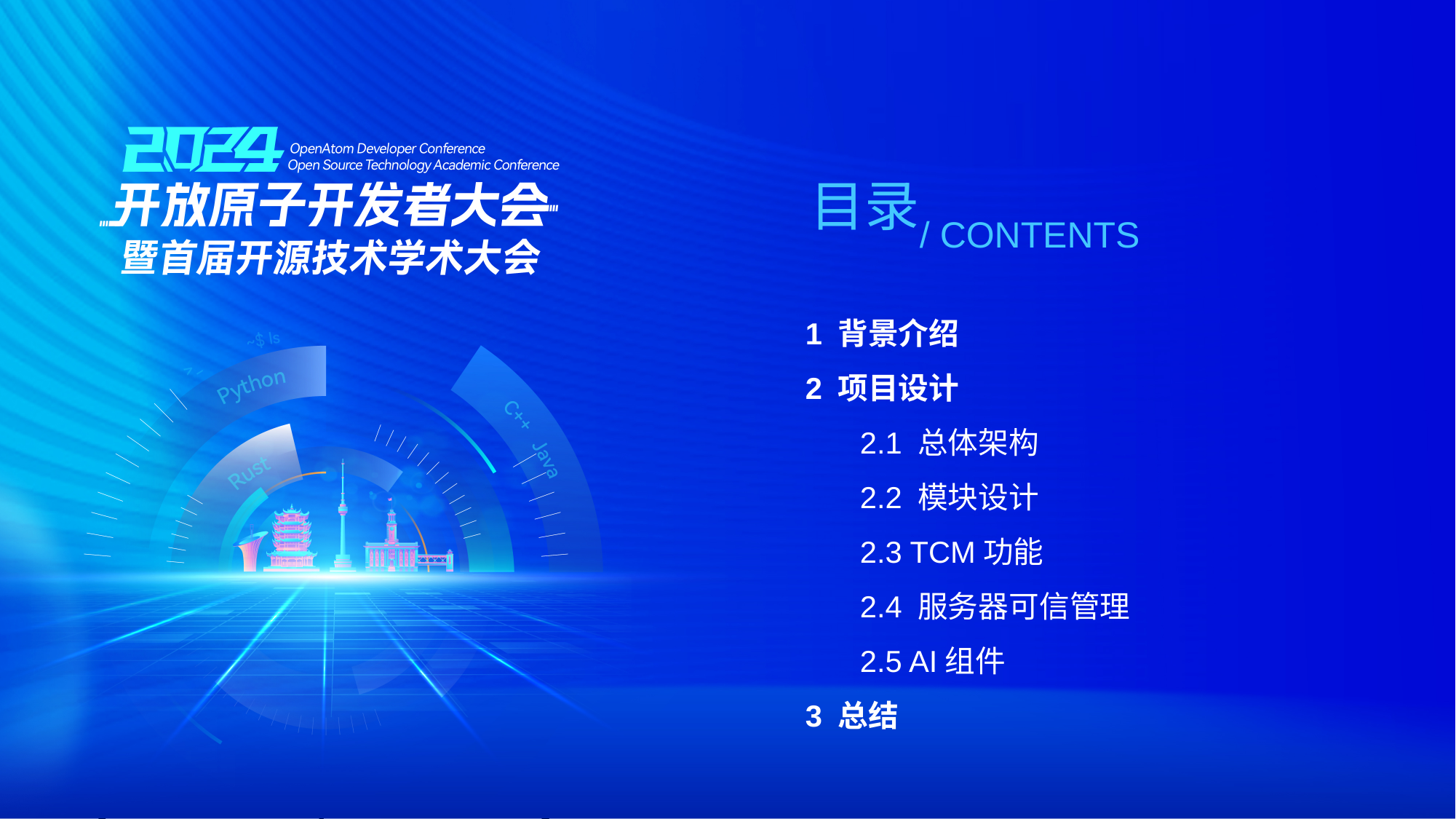

目录
/ CONTENTS
1 背景介绍
2 项目设计
2.1 总体架构
2.2 模块设计
2.3 TCM功能
2.4 服务器可信管理
2.5 AI组件
3 总结